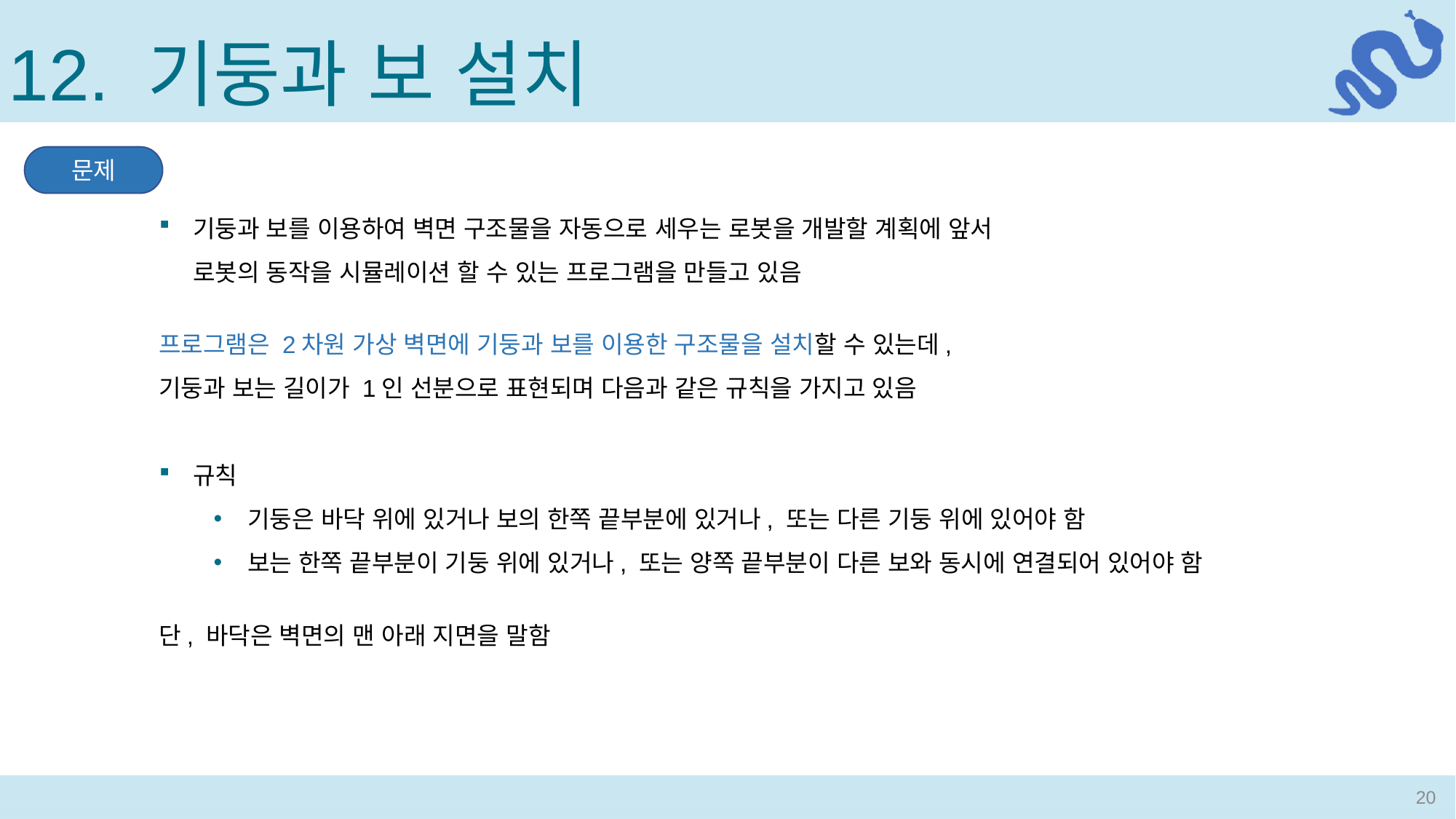

12. 기둥과 보 설치
문제
기둥과 보를 이용하여 벽면 구조물을 자동으로 세우는 로봇을 개발할 계획에 앞서
로봇의 동작을 시뮬레이션 할 수 있는 프로그램을 만들고 있음

프로그램은 2차원 가상 벽면에 기둥과 보를 이용한 구조물을 설치할 수 있는데,
기둥과 보는 길이가 1인 선분으로 표현되며 다음과 같은 규칙을 가지고 있음

규칙
기둥은 바닥 위에 있거나 보의 한쪽 끝부분에 있거나, 또는 다른 기둥 위에 있어야 함
보는 한쪽 끝부분이 기둥 위에 있거나, 또는 양쪽 끝부분이 다른 보와 동시에 연결되어 있어야 함

단, 바닥은 벽면의 맨 아래 지면을 말함
20